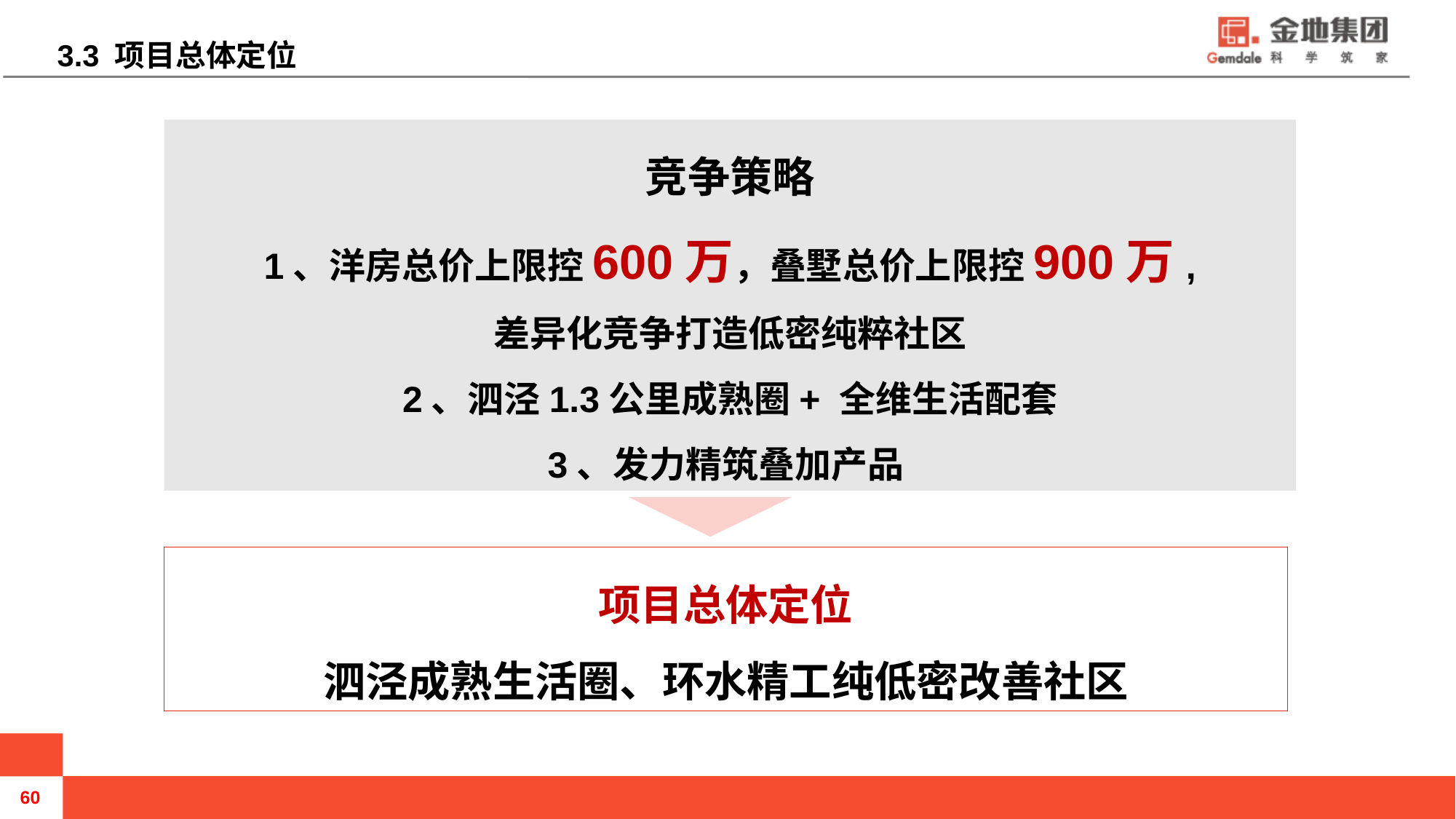

# 3.3 项目总体定位
竞争策略
1、洋房总价上限控600万，叠墅总价上限控900万,
差异化竞争打造低密纯粹社区
2、泗泾1.3公里成熟圈+ 全维生活配套
3、发力精筑叠加产品

项目总体定位
泗泾成熟生活圈、环水精工纯低密改善社区